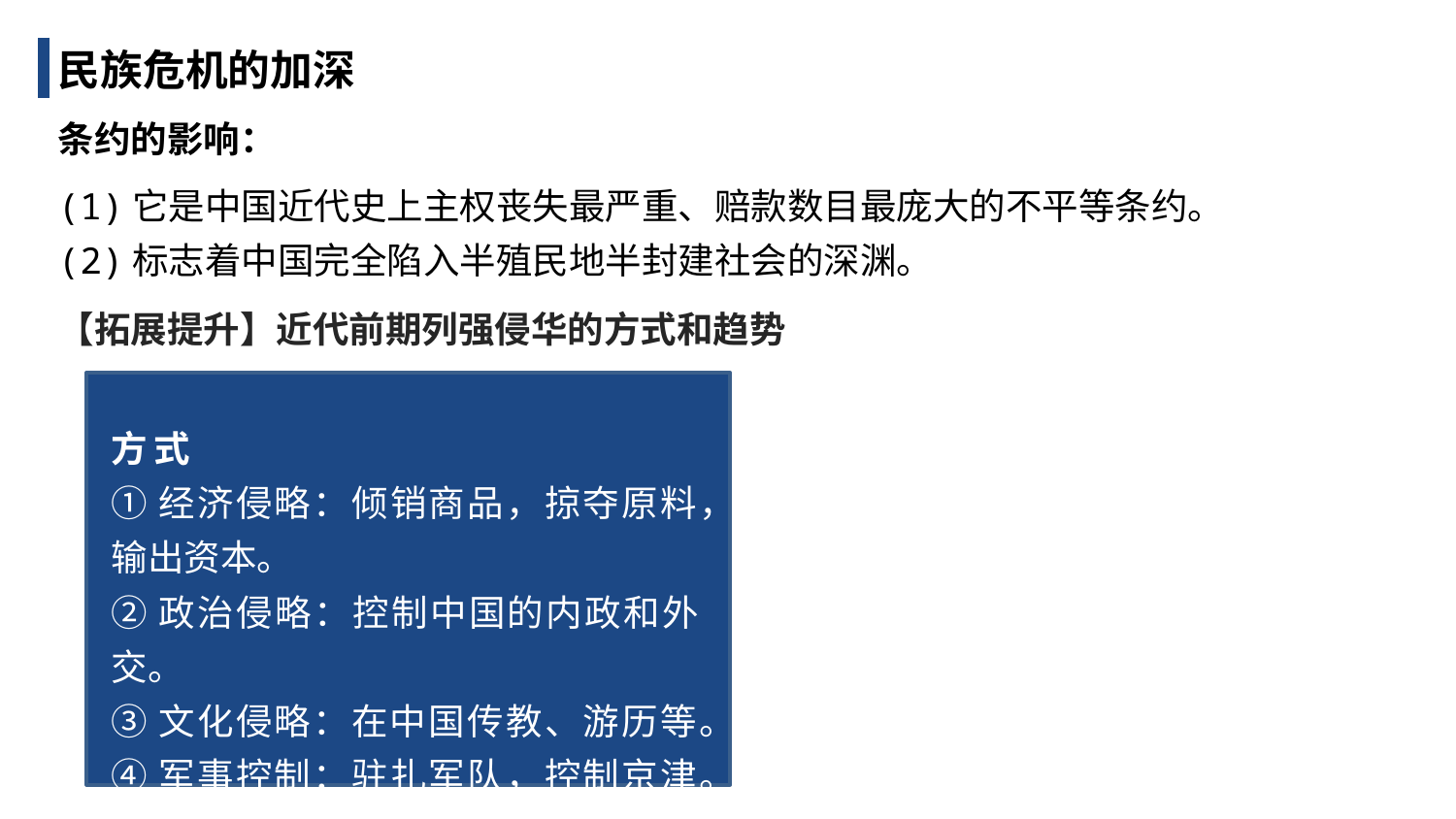

民族危机的加深
条约的影响：
(1)它是中国近代史上主权丧失最严重、赔款数目最庞大的不平等条约。
(2)标志着中国完全陷入半殖民地半封建社会的深渊。
【拓展提升】近代前期列强侵华的方式和趋势

方式
①经济侵略：倾销商品，掠夺原料，输出资本。
②政治侵略：控制中国的内政和外交。
③文化侵略：在中国传教、游历等。
④军事控制：驻扎军队，控制京津。